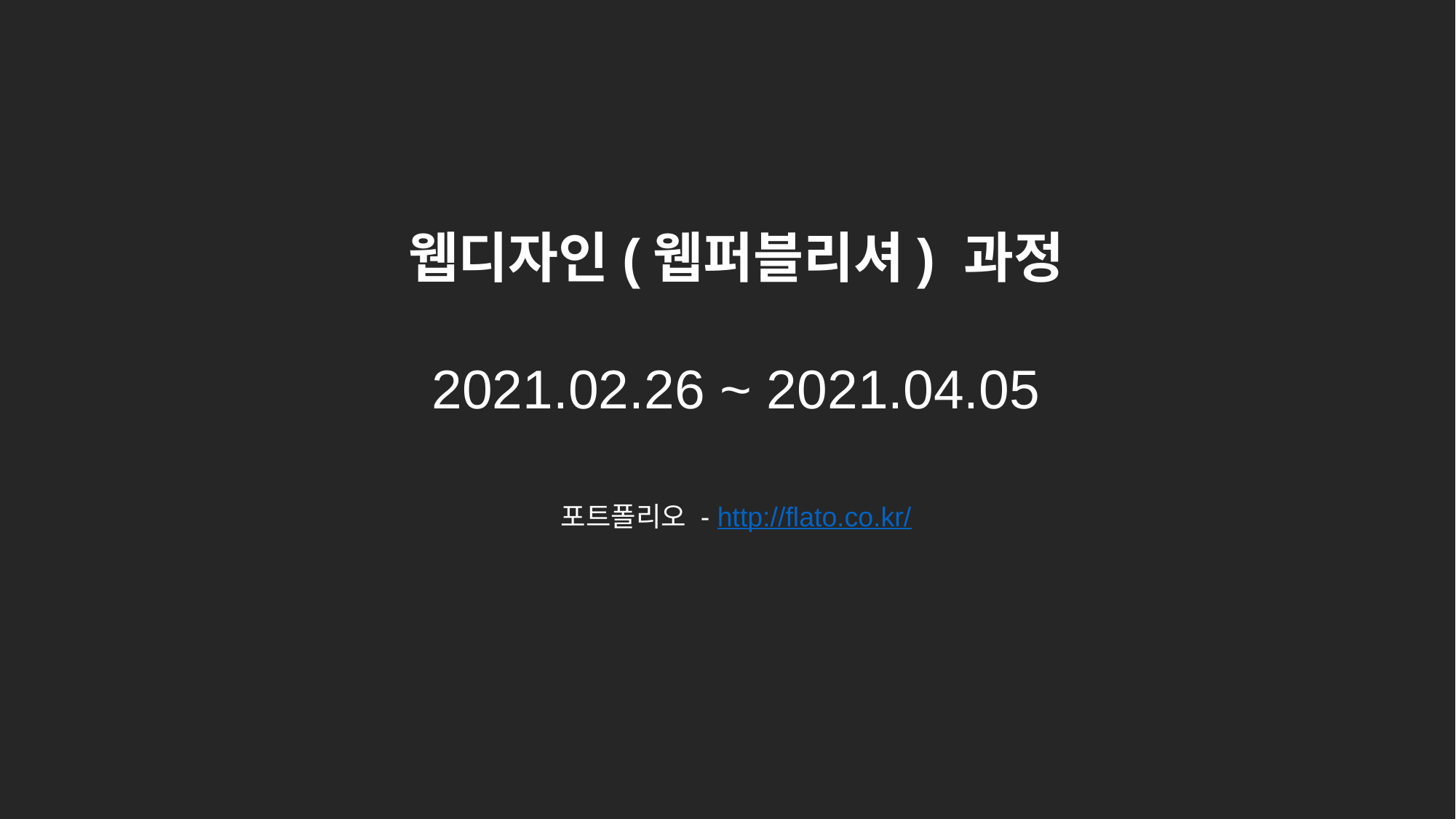

웹디자인(웹퍼블리셔) 과정

2021.02.26 ~ 2021.04.05
포트폴리오 - http://flato.co.kr/